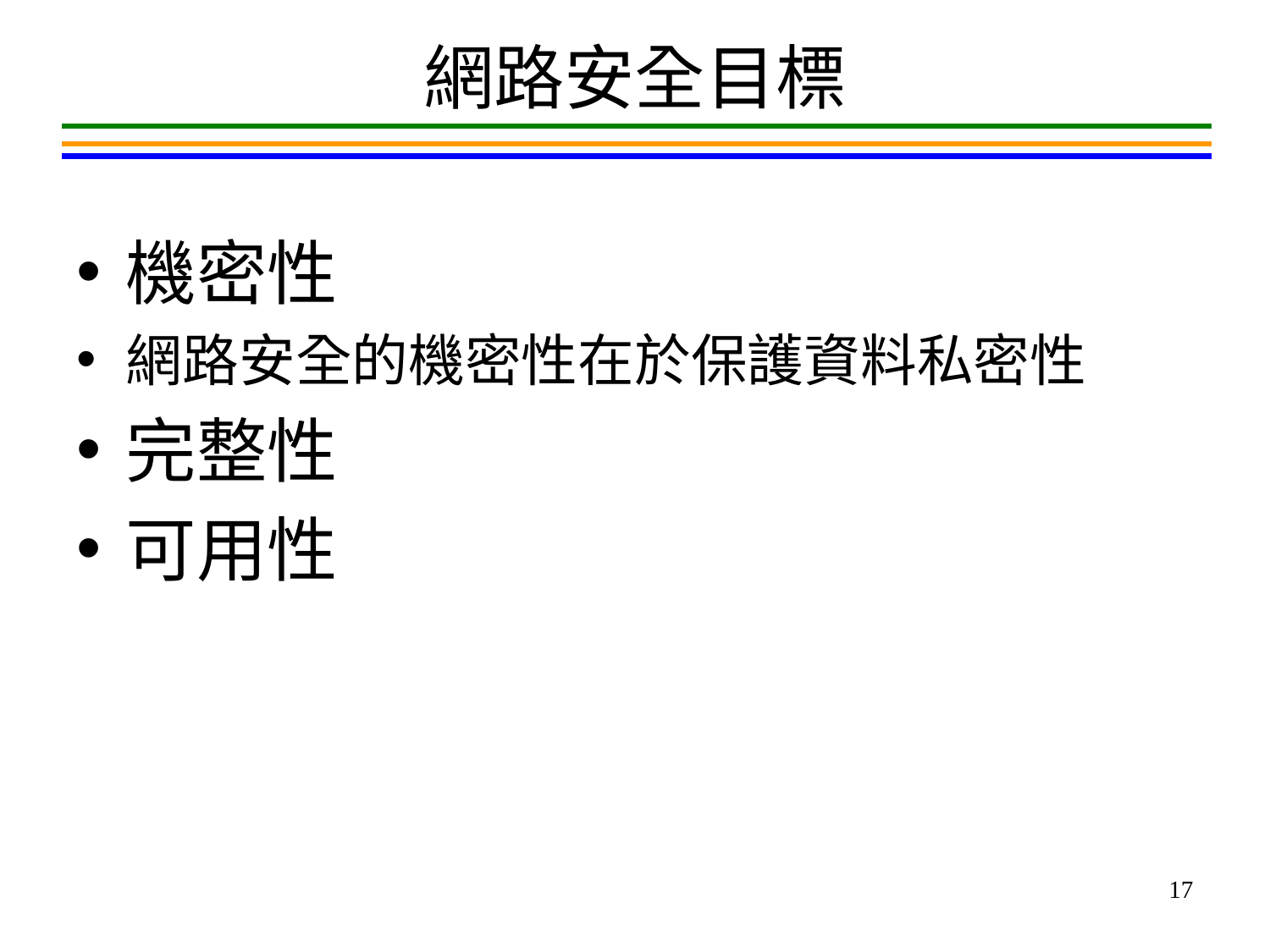

# 網路安全目標
機密性
網路安全的機密性在於保護資料私密性
完整性
可用性
17